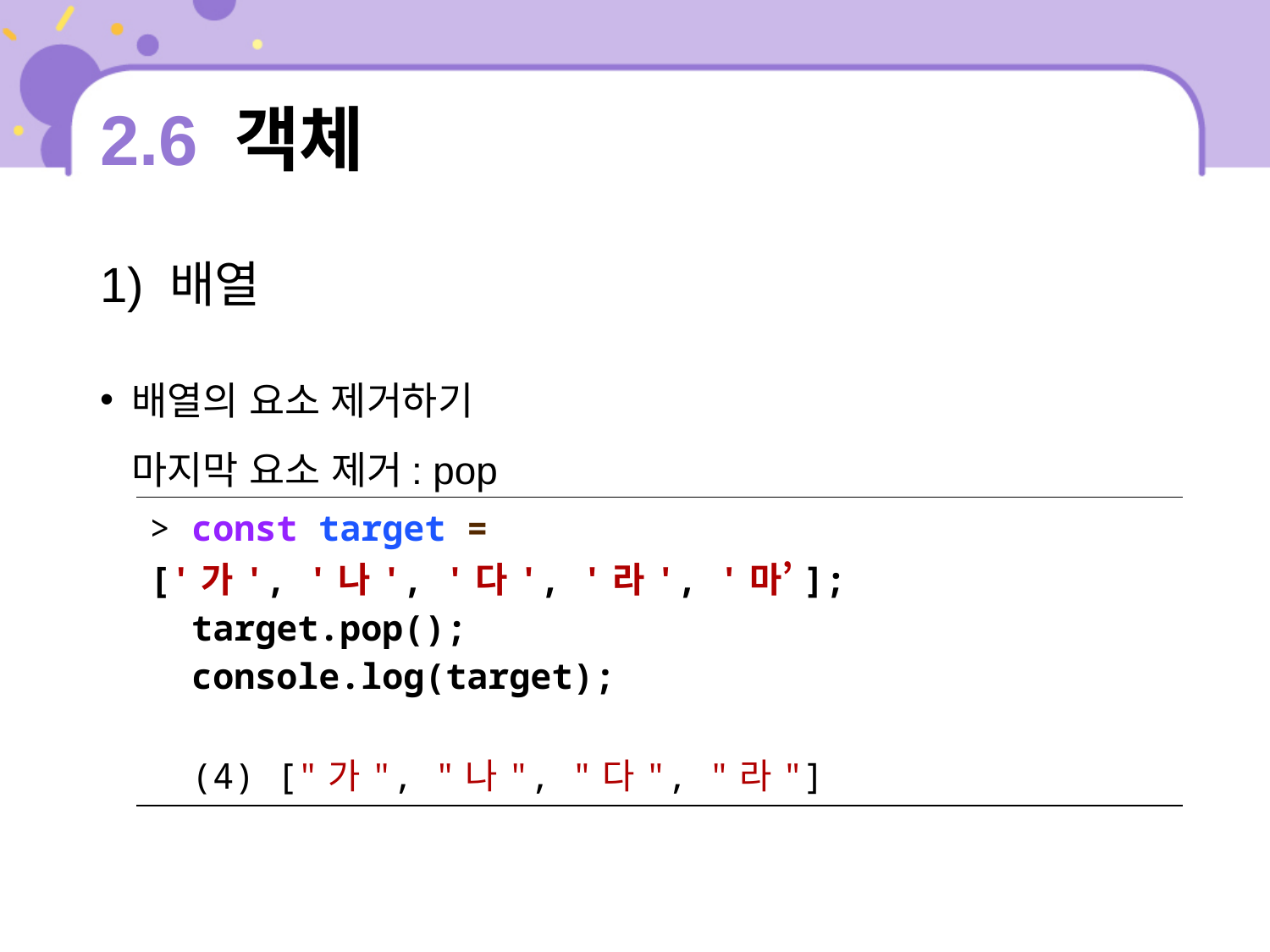

# 2.6 객체
1) 배열
배열의 요소 제거하기
마지막 요소 제거: pop
| > const target = ['가', '나', '다', '라', '마’]; target.pop(); console.log(target); (4) ["가", "나", "다", "라"] |
| --- |